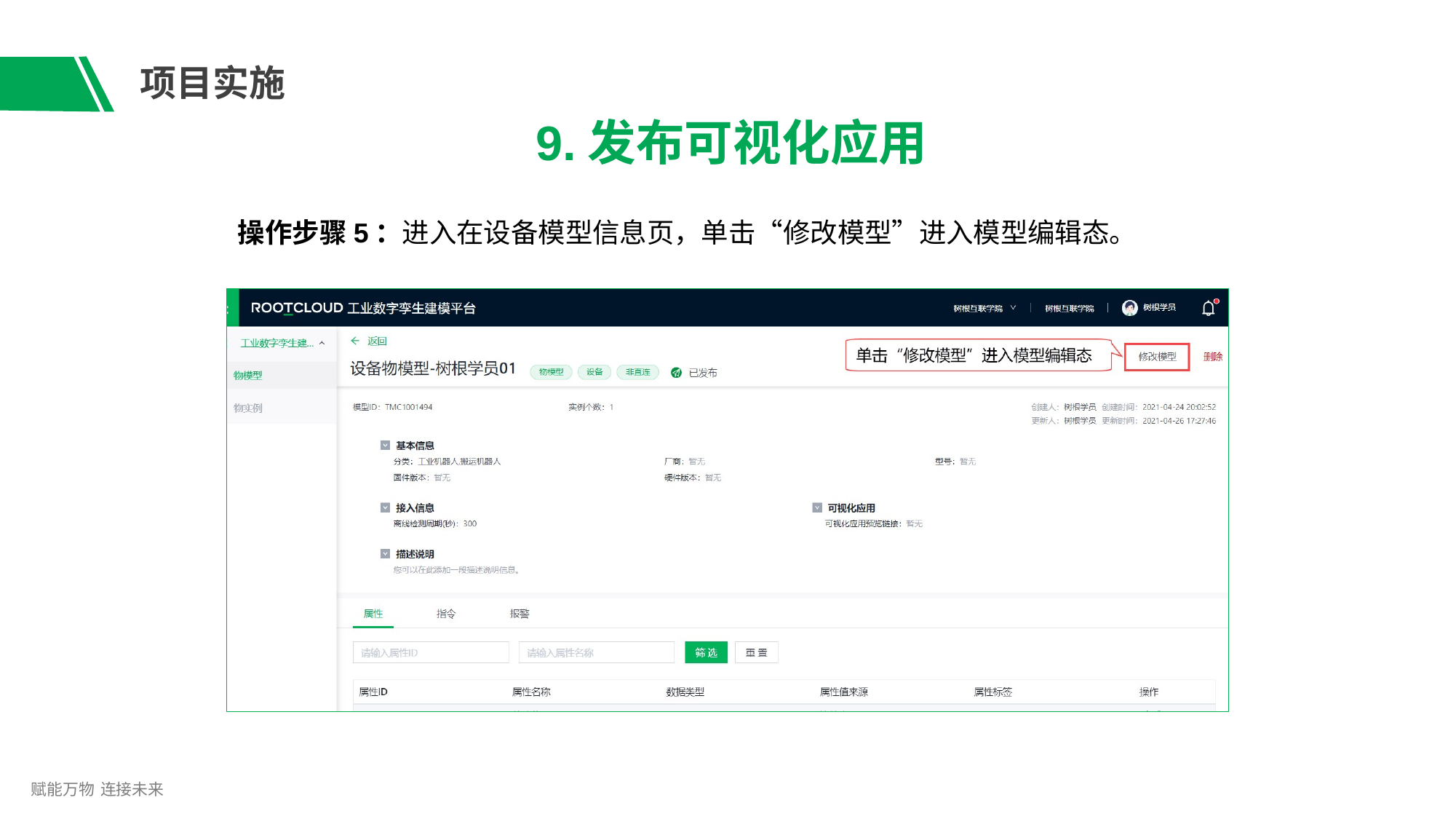

# 项目实施
9.发布可视化应用
操作步骤5：进入在设备模型信息页，单击“修改模型”进入模型编辑态。

赋能万物 连接未来